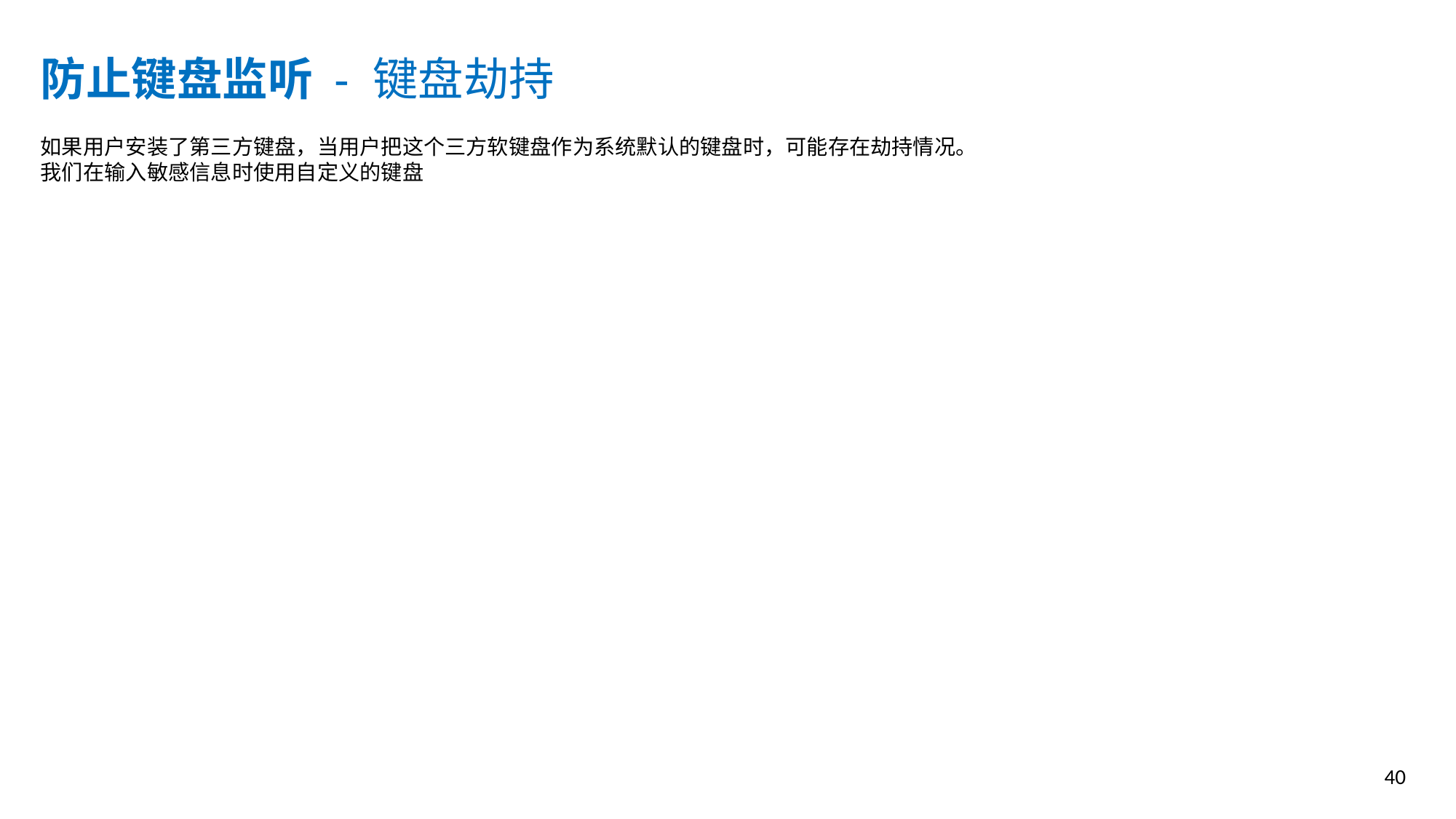

防止键盘监听 - 键盘劫持
如果用户安装了第三方键盘，当用户把这个三方软键盘作为系统默认的键盘时，可能存在劫持情况。
我们在输入敏感信息时使用自定义的键盘
40